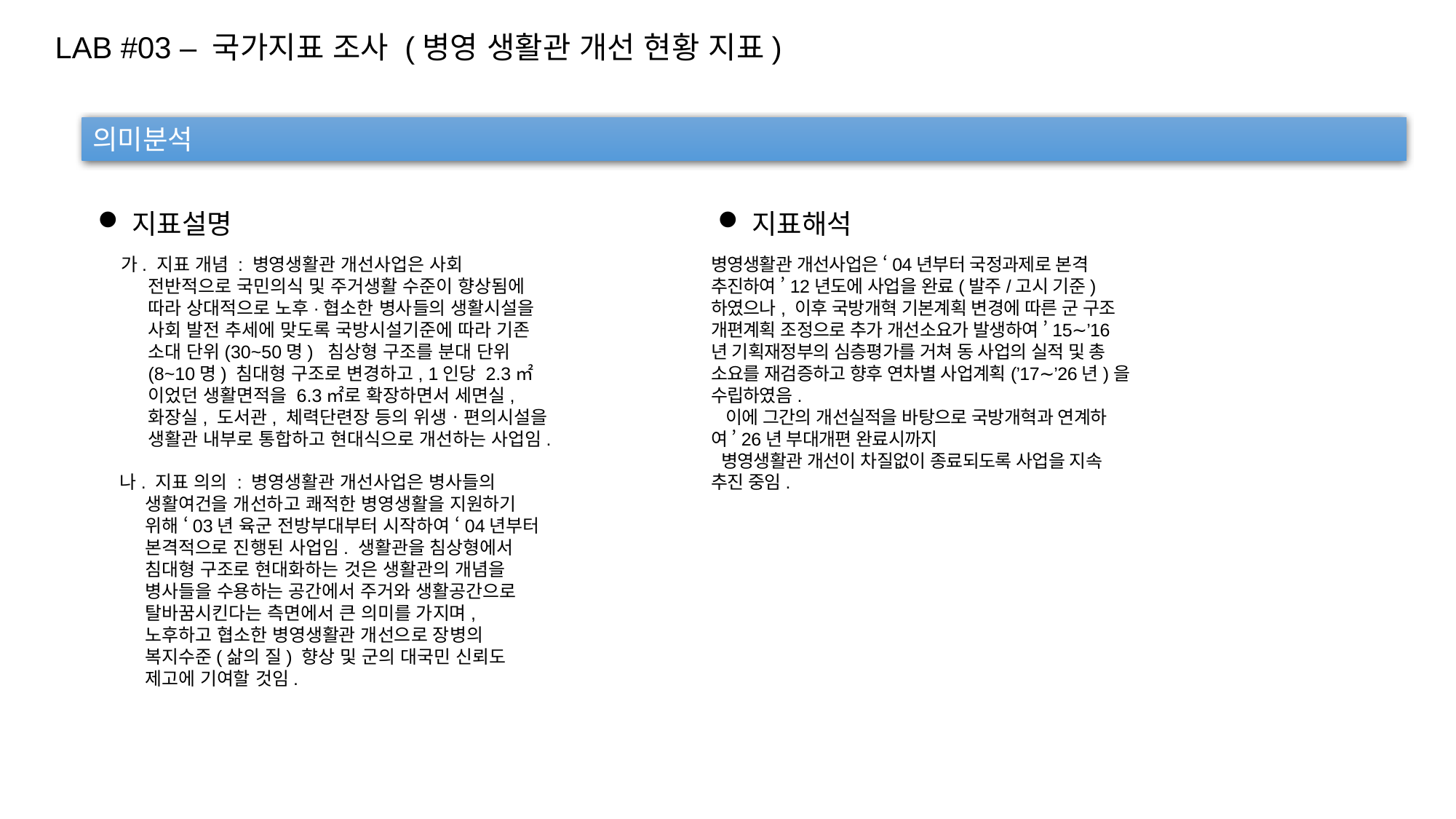

LAB #03 – 국가지표 조사 (병영 생활관 개선 현황 지표)
의미분석
지표설명
지표해석
가. 지표 개념 : 병영생활관 개선사업은 사회 전반적으로 국민의식 및 주거생활 수준이 향상됨에 따라 상대적으로 노후·협소한 병사들의 생활시설을 사회 발전 추세에 맞도록 국방시설기준에 따라 기존 소대 단위(30~50명)  침상형 구조를 분대 단위(8~10명) 침대형 구조로 변경하고, 1인당 2.3㎡이었던 생활면적을 6.3㎡로 확장하면서 세면실, 화장실, 도서관, 체력단련장 등의 위생ㆍ편의시설을 생활관 내부로 통합하고 현대식으로 개선하는 사업임.

나. 지표 의의 : 병영생활관 개선사업은 병사들의 생활여건을 개선하고 쾌적한 병영생활을 지원하기 위해 ‘03년 육군 전방부대부터 시작하여 ‘04년부터 본격적으로 진행된 사업임. 생활관을 침상형에서 침대형 구조로 현대화하는 것은 생활관의 개념을 병사들을 수용하는 공간에서 주거와 생활공간으로 탈바꿈시킨다는 측면에서 큰 의미를 가지며,  노후하고 협소한 병영생활관 개선으로 장병의 복지수준(삶의 질) 향상 및 군의 대국민 신뢰도 제고에 기여할 것임.

병영생활관 개선사업은 ‘04년부터 국정과제로 본격 추진하여 ’12년도에 사업을 완료(발주/고시 기준)하였으나, 이후 국방개혁 기본계획 변경에 따른 군 구조 개편계획 조정으로 추가 개선소요가 발생하여 ’15∼’16년 기획재정부의 심층평가를 거쳐 동 사업의 실적 및 총 소요를 재검증하고 향후 연차별 사업계획(’17∼’26년)을 수립하였음.
  이에 그간의 개선실적을 바탕으로 국방개혁과 연계하여 ’26년 부대개편 완료시까지
  병영생활관 개선이 차질없이 종료되도록 사업을 지속 추진 중임.